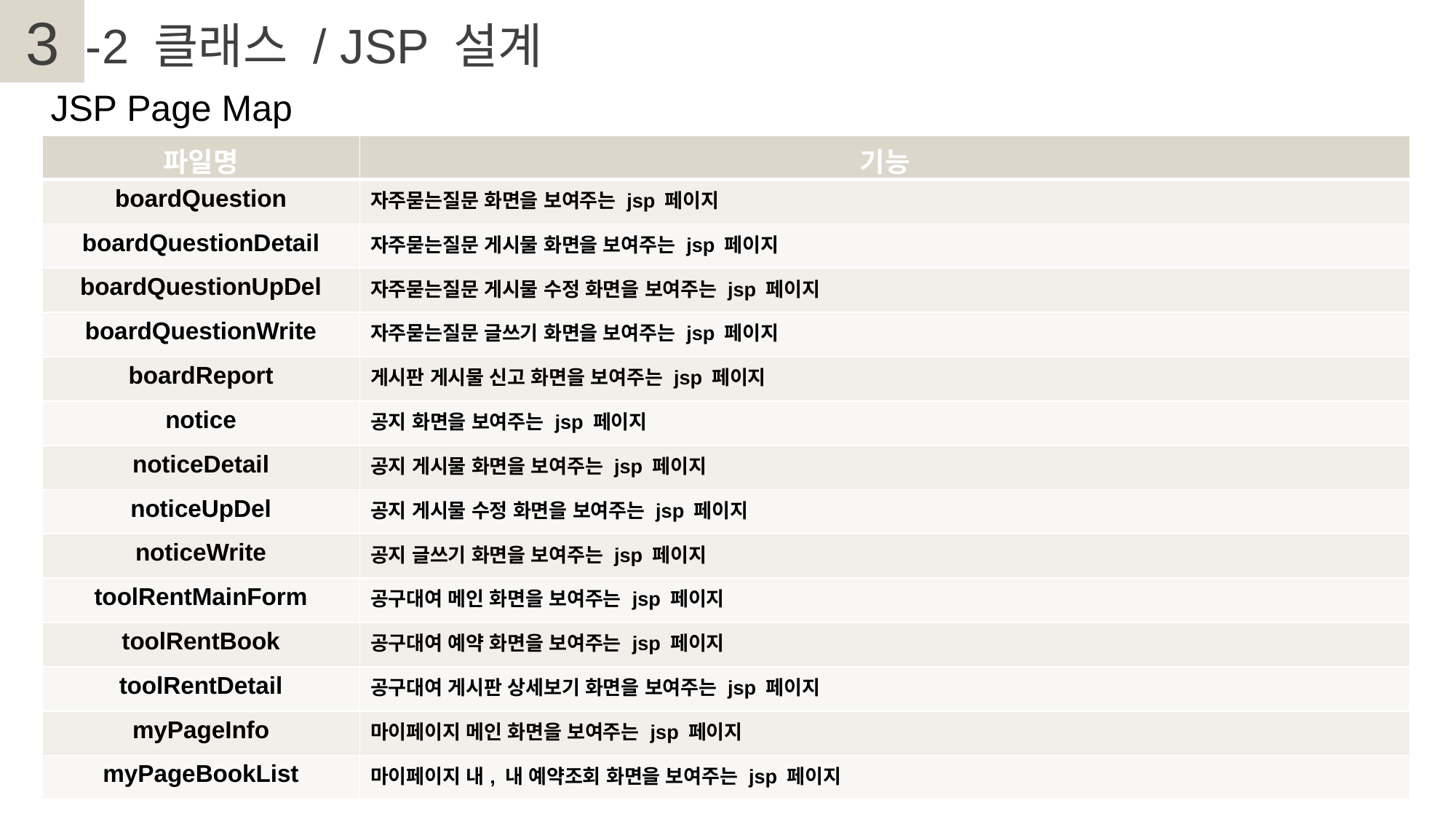

3
2
-2 클래스 / JSP 설계
JSP Page Map
| 파일명 | 기능 |
| --- | --- |
| boardQuestion | 자주묻는질문 화면을 보여주는 jsp 페이지 |
| boardQuestionDetail | 자주묻는질문 게시물 화면을 보여주는 jsp 페이지 |
| boardQuestionUpDel | 자주묻는질문 게시물 수정 화면을 보여주는 jsp 페이지 |
| boardQuestionWrite | 자주묻는질문 글쓰기 화면을 보여주는 jsp 페이지 |
| boardReport | 게시판 게시물 신고 화면을 보여주는 jsp 페이지 |
| notice | 공지 화면을 보여주는 jsp 페이지 |
| noticeDetail | 공지 게시물 화면을 보여주는 jsp 페이지 |
| noticeUpDel | 공지 게시물 수정 화면을 보여주는 jsp 페이지 |
| noticeWrite | 공지 글쓰기 화면을 보여주는 jsp 페이지 |
| toolRentMainForm | 공구대여 메인 화면을 보여주는 jsp 페이지 |
| toolRentBook | 공구대여 예약 화면을 보여주는 jsp 페이지 |
| toolRentDetail | 공구대여 게시판 상세보기 화면을 보여주는 jsp 페이지 |
| myPageInfo | 마이페이지 메인 화면을 보여주는 jsp 페이지 |
| myPageBookList | 마이페이지 내, 내 예약조회 화면을 보여주는 jsp 페이지 |